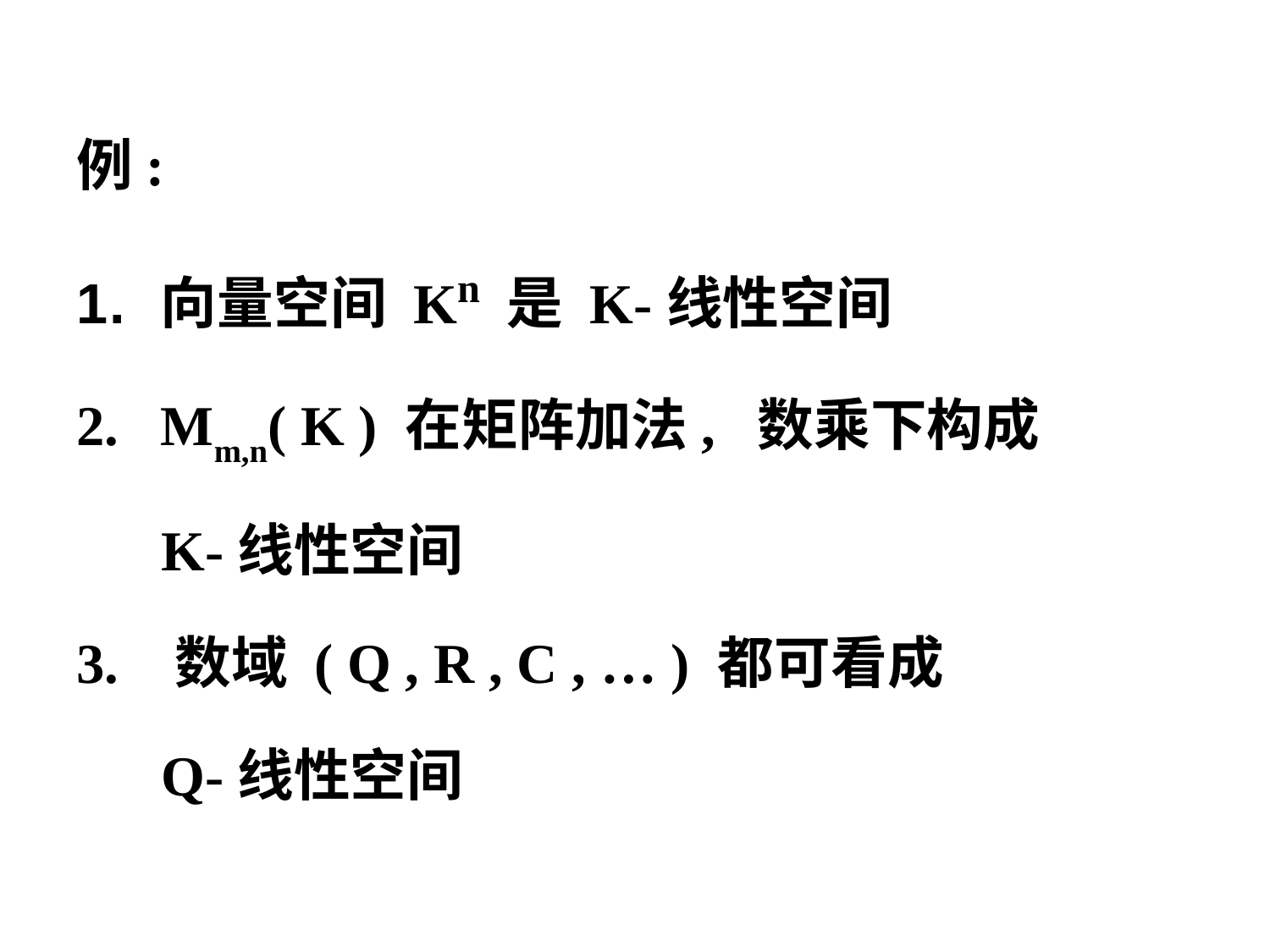

例:
向量空间 Kn 是 K-线性空间
Mm,n( K ) 在矩阵加法,  数乘下构成
      K-线性空间
3.   数域 ( Q , R , C , … ) 都可看成
      Q-线性空间